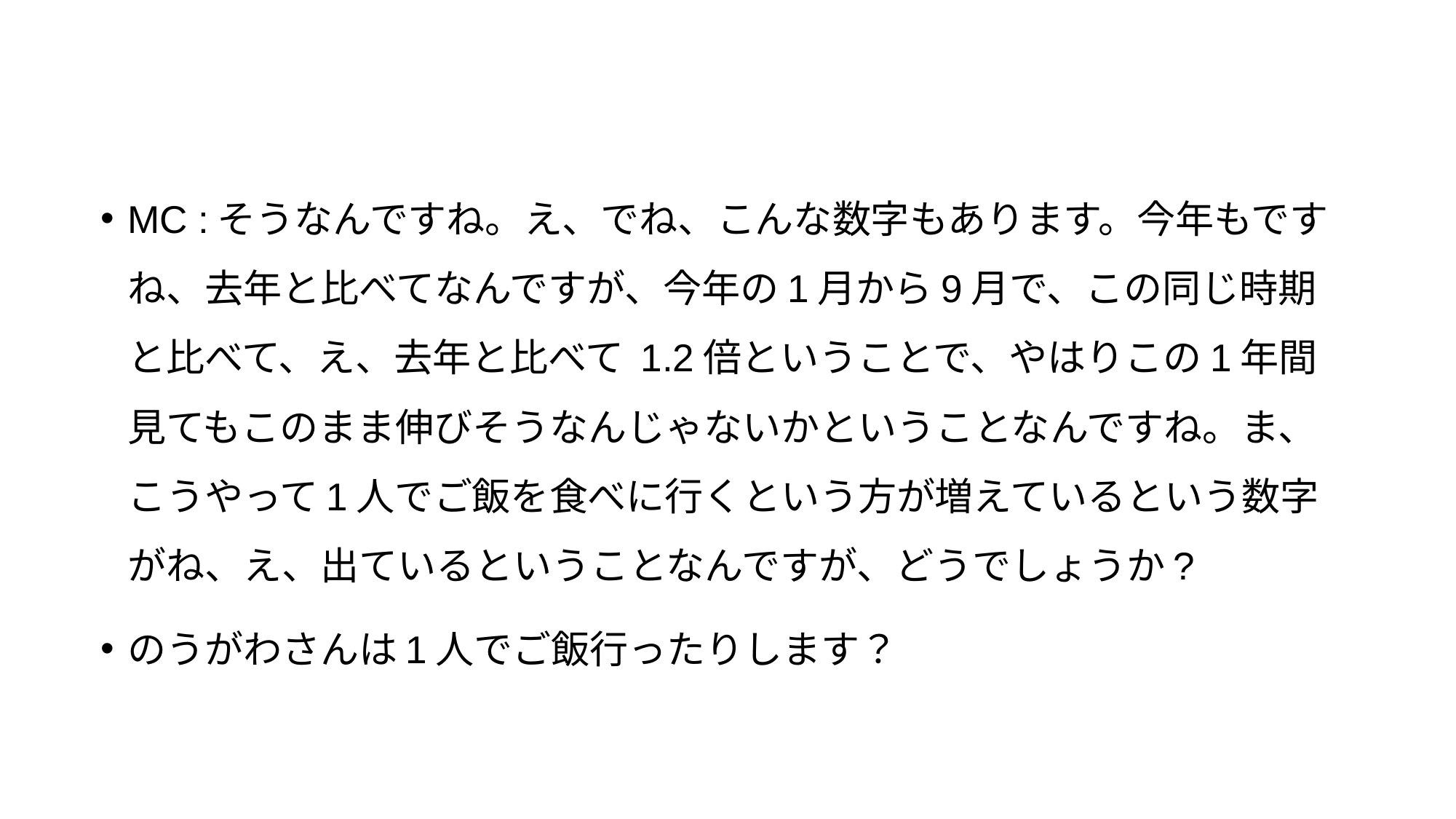

MC :そうなんですね。え、でね、こんな数字もあります。今年もですね、去年と比べてなんですが、今年の1月から9月で、この同じ時期と比べて、え、去年と比べて 1.2倍ということで、やはりこの1年間見てもこのまま伸びそうなんじゃないかということなんですね。ま、こうやって1人でご飯を食べに行くという方が増えているという数字がね、え、出ているということなんですが、どうでしょうか?
のうがわさんは1人でご飯行ったりします？